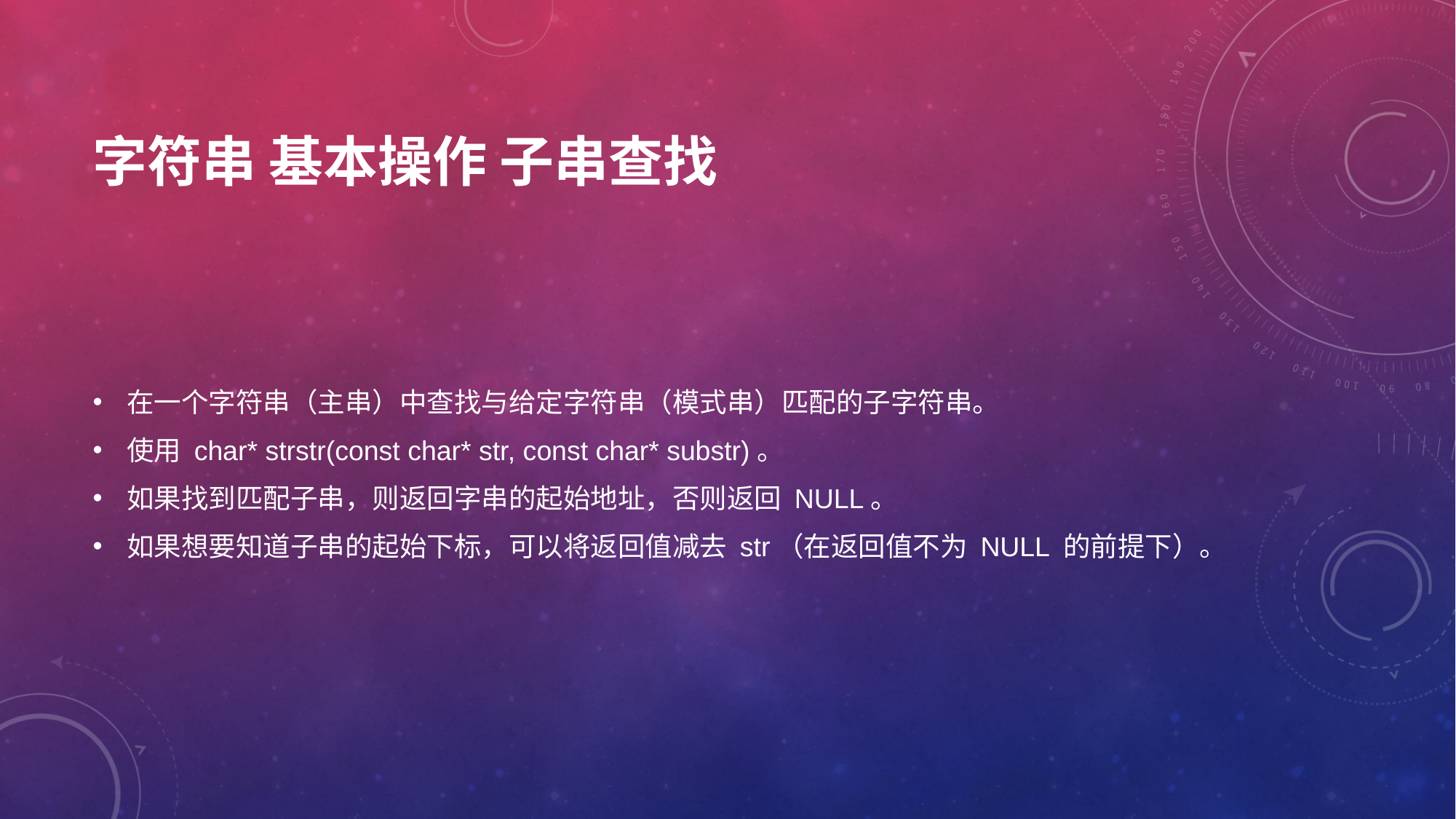

# 字符串 基本操作 子串查找
在一个字符串（主串）中查找与给定字符串（模式串）匹配的子字符串。
使用 char* strstr(const char* str, const char* substr)。
如果找到匹配子串，则返回字串的起始地址，否则返回 NULL。
如果想要知道子串的起始下标，可以将返回值减去 str（在返回值不为 NULL 的前提下）。